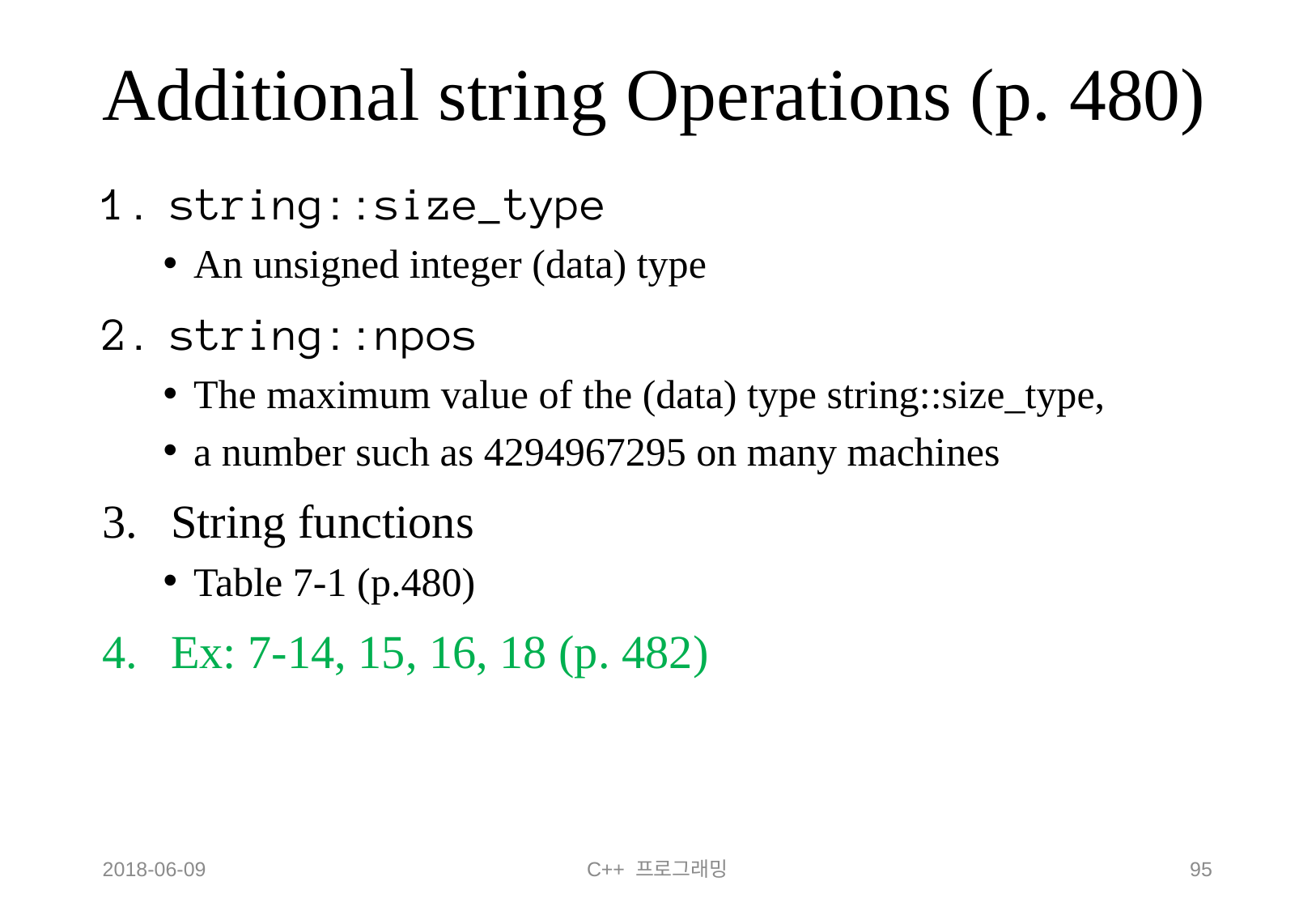

# Additional string Operations (p. 480)
string::size_type
An unsigned integer (data) type
string::npos
The maximum value of the (data) type string::size_type,
a number such as 4294967295 on many machines
String functions
Table 7-1 (p.480)
Ex: 7-14, 15, 16, 18 (p. 482)

2018-06-09
C++ 프로그래밍
95